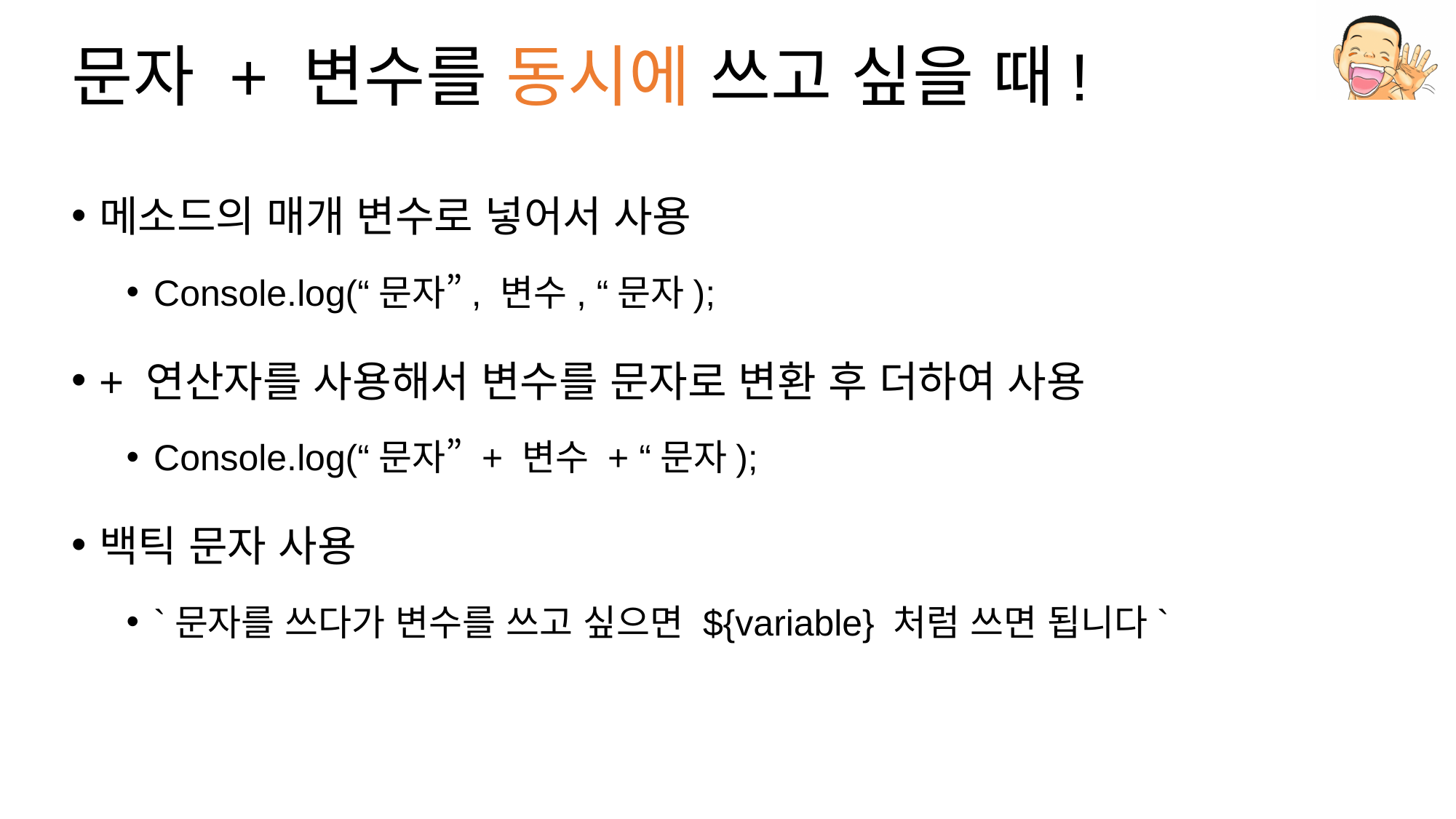

# 문자 + 변수를 동시에 쓰고 싶을 때!
메소드의 매개 변수로 넣어서 사용
Console.log(“문자”, 변수, “문자);
+ 연산자를 사용해서 변수를 문자로 변환 후 더하여 사용
Console.log(“문자” + 변수 + “문자);
백틱 문자 사용
`문자를 쓰다가 변수를 쓰고 싶으면 ${variable} 처럼 쓰면 됩니다`